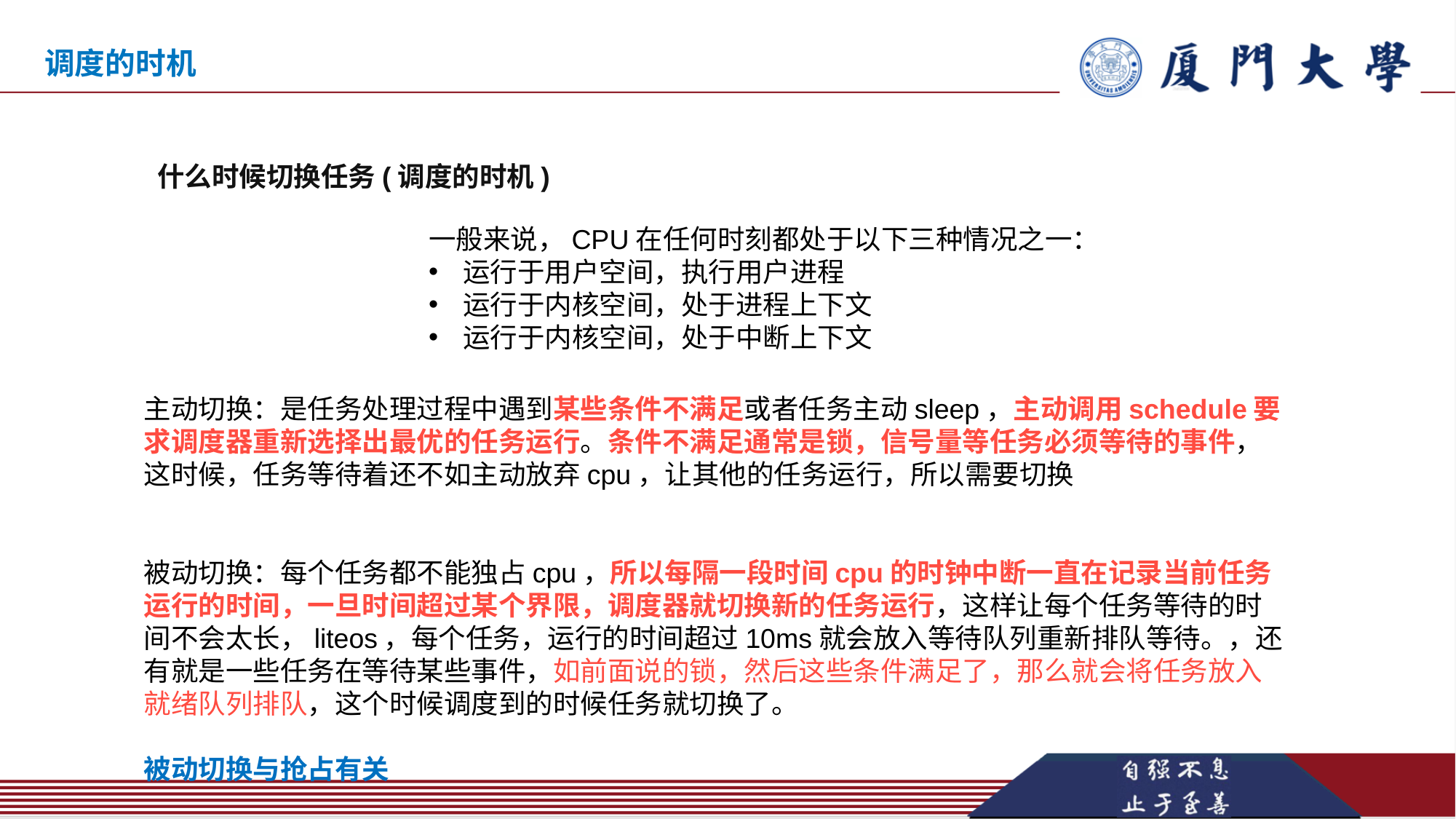

调度的时机
什么时候切换任务(调度的时机)
一般来说，CPU在任何时刻都处于以下三种情况之一：
运行于用户空间，执行用户进程
运行于内核空间，处于进程上下文
运行于内核空间，处于中断上下文
主动切换：是任务处理过程中遇到某些条件不满足或者任务主动sleep，主动调用schedule要求调度器重新选择出最优的任务运行。条件不满足通常是锁，信号量等任务必须等待的事件，这时候，任务等待着还不如主动放弃cpu，让其他的任务运行，所以需要切换

被动切换：每个任务都不能独占cpu，所以每隔一段时间cpu的时钟中断一直在记录当前任务运行的时间，一旦时间超过某个界限，调度器就切换新的任务运行，这样让每个任务等待的时间不会太长，liteos，每个任务，运行的时间超过10ms就会放入等待队列重新排队等待。，还有就是一些任务在等待某些事件，如前面说的锁，然后这些条件满足了，那么就会将任务放入就绪队列排队，这个时候调度到的时候任务就切换了。

被动切换与抢占有关